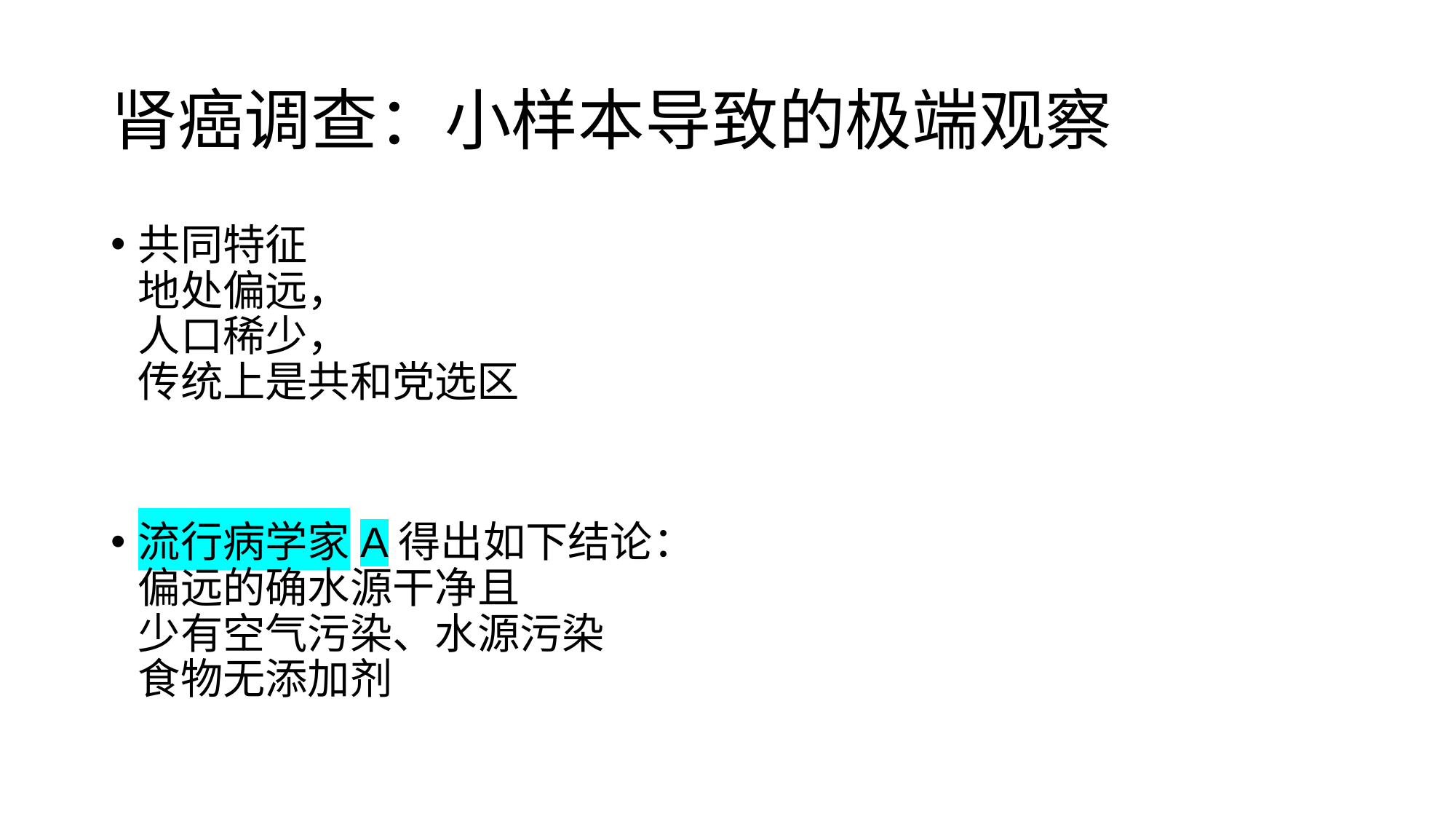

# 肾癌调查：小样本导致的极端观察
共同特征
地处偏远，
人口稀少，
传统上是共和党选区
流行病学家A得出如下结论：
偏远的确水源干净且
少有空气污染、水源污染
食物无添加剂